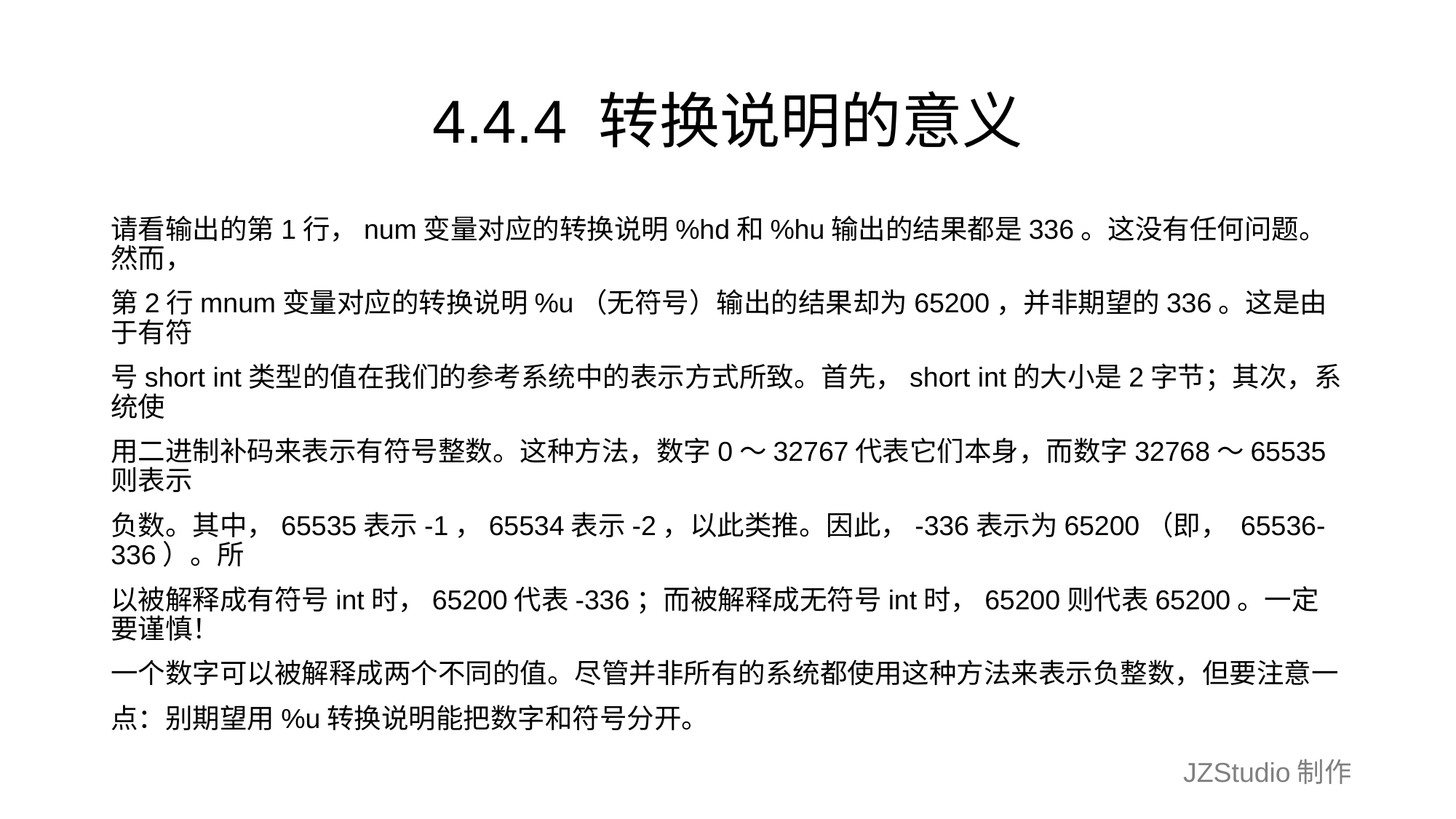

# 4.4.4 转换说明的意义
请看输出的第1行，num变量对应的转换说明%hd和%hu输出的结果都是336。这没有任何问题。然而，
第2行mnum变量对应的转换说明%u（无符号）输出的结果却为65200，并非期望的336。这是由于有符
号short int类型的值在我们的参考系统中的表示方式所致。首先，short int的大小是2字节；其次，系统使
用二进制补码来表示有符号整数。这种方法，数字0～32767代表它们本身，而数字32768～65535则表示
负数。其中，65535表示-1，65534表示-2，以此类推。因此，-336表示为65200（即， 65536-336）。所
以被解释成有符号int时，65200代表-336；而被解释成无符号int时，65200则代表65200。一定要谨慎！
一个数字可以被解释成两个不同的值。尽管并非所有的系统都使用这种方法来表示负整数，但要注意一
点：别期望用%u转换说明能把数字和符号分开。